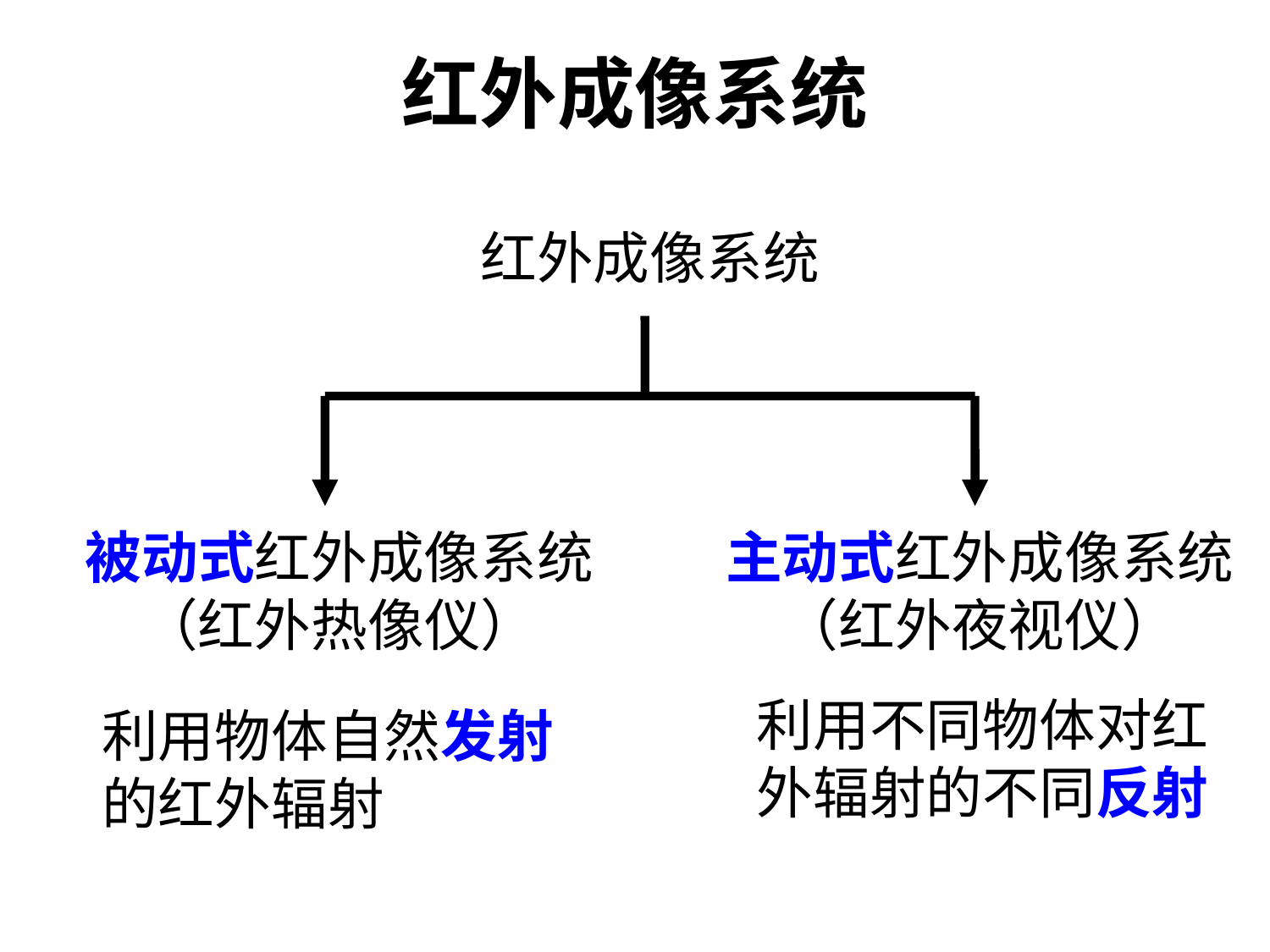

# 红外成像系统
红外成像系统

被动式红外成像系统（红外热像仪）
主动式红外成像系统（红外夜视仪）
利用不同物体对红外辐射的不同反射
利用物体自然发射的红外辐射